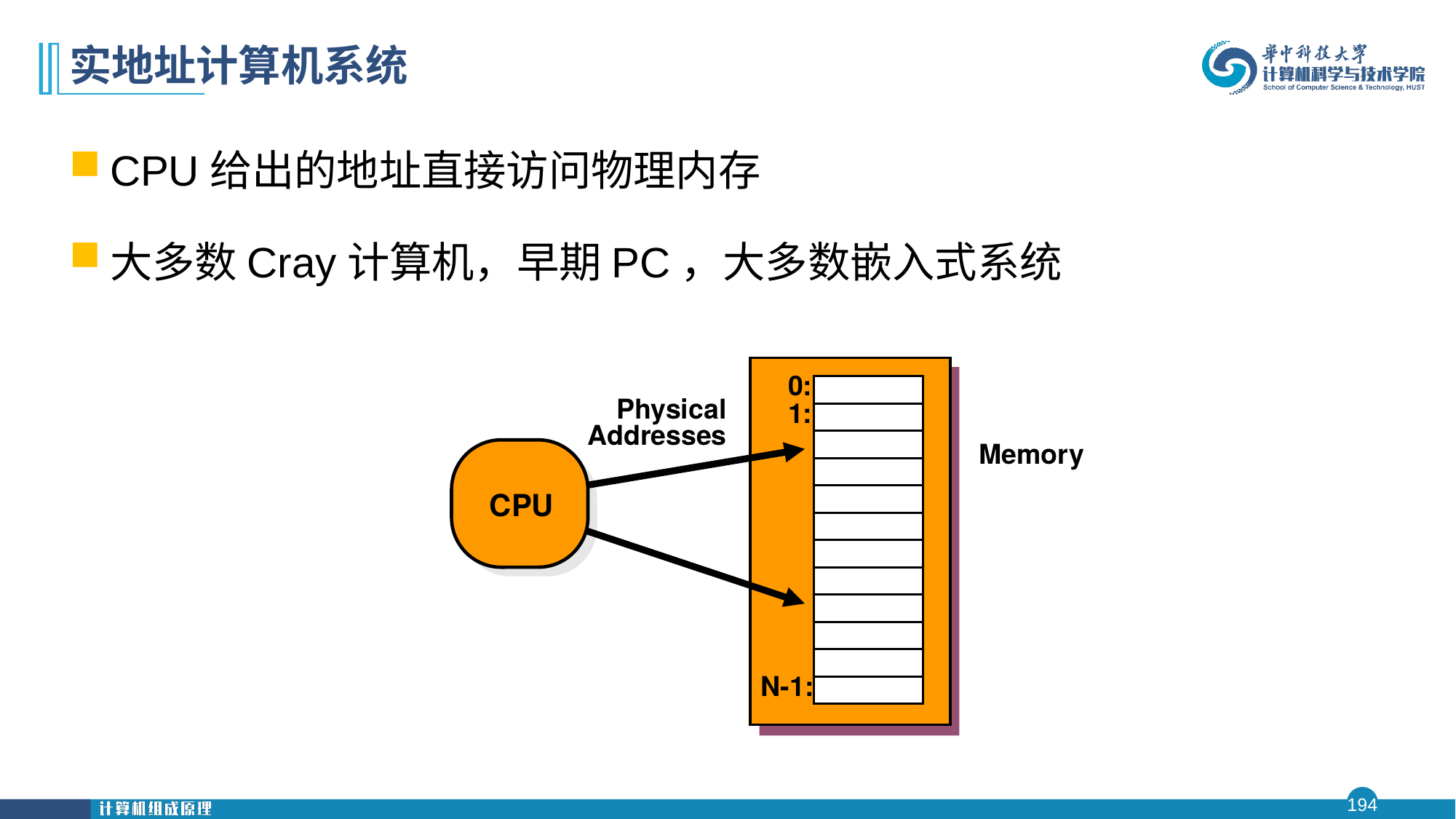

# 实地址计算机系统
CPU给出的地址直接访问物理内存
大多数Cray计算机，早期PC，大多数嵌入式系统

0:

Physical
Addresses
1:

Memory

CPU

N-1: